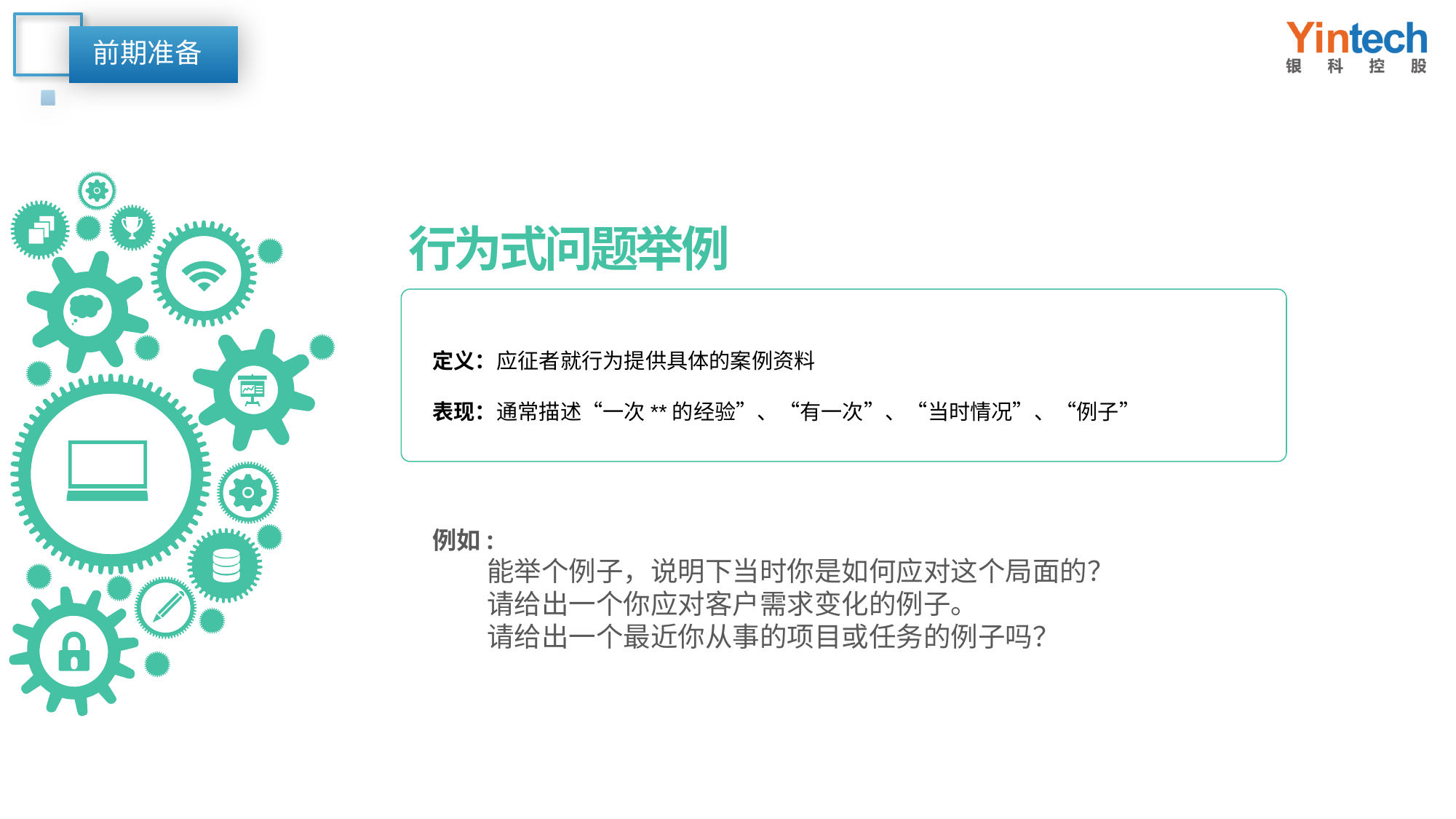

前期准备

行为式问题举例

定义：应征者就行为提供具体的案例资料
表现：通常描述“一次**的经验”、“有一次”、“当时情况”、“例子”
例如:
能举个例子，说明下当时你是如何应对这个局面的？
请给出一个你应对客户需求变化的例子。
请给出一个最近你从事的项目或任务的例子吗？